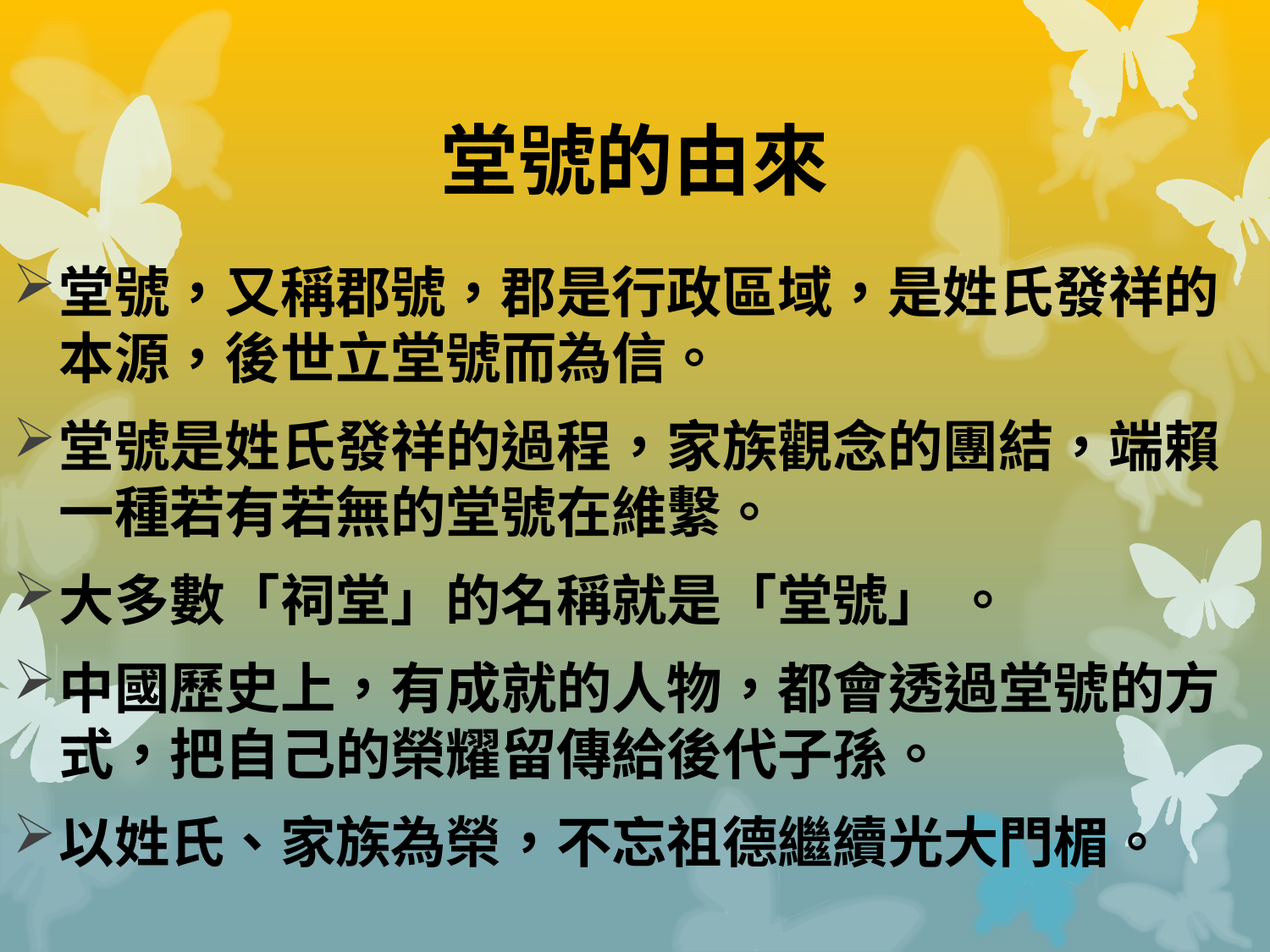

# 堂號的由來
堂號，又稱郡號，郡是行政區域，是姓氏發祥的本源，後世立堂號而為信。
堂號是姓氏發祥的過程，家族觀念的團結，端賴一種若有若無的堂號在維繫。
大多數「祠堂」的名稱就是「堂號」 。
中國歷史上，有成就的人物，都會透過堂號的方式，把自己的榮耀留傳給後代子孫。
以姓氏、家族為榮，不忘祖德繼續光大門楣。